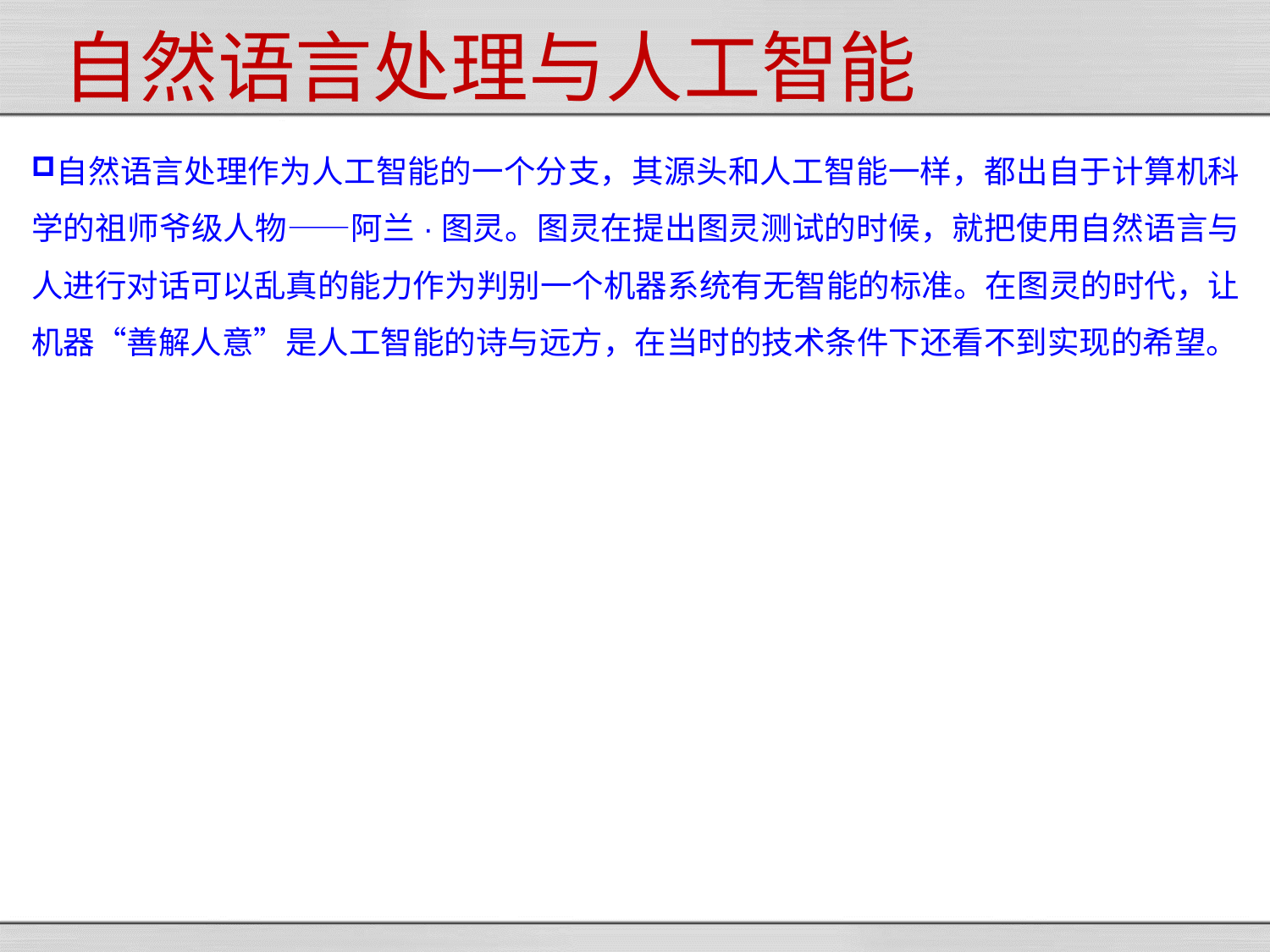

自然语言处理与人工智能
自然语言处理作为人工智能的一个分支，其源头和人工智能一样，都出自于计算机科学的祖师爷级人物——阿兰·图灵。图灵在提出图灵测试的时候，就把使用自然语言与人进行对话可以乱真的能力作为判别一个机器系统有无智能的标准。在图灵的时代，让机器“善解人意”是人工智能的诗与远方，在当时的技术条件下还看不到实现的希望。